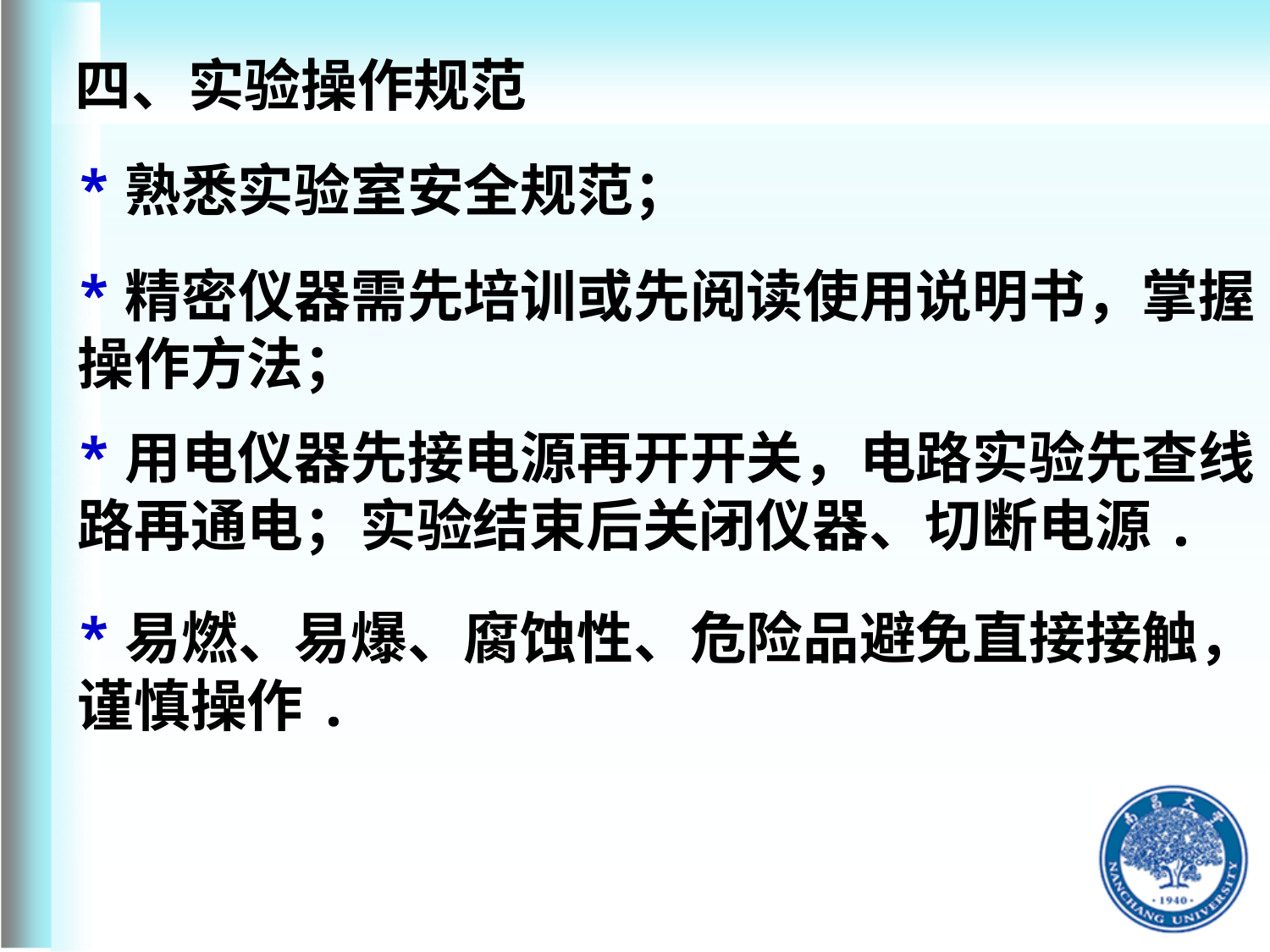

四、实验操作规范
*熟悉实验室安全规范；
*精密仪器需先培训或先阅读使用说明书，掌握操作方法；
*用电仪器先接电源再开开关，电路实验先查线路再通电；实验结束后关闭仪器、切断电源.
*易燃、易爆、腐蚀性、危险品避免直接接触，谨慎操作.